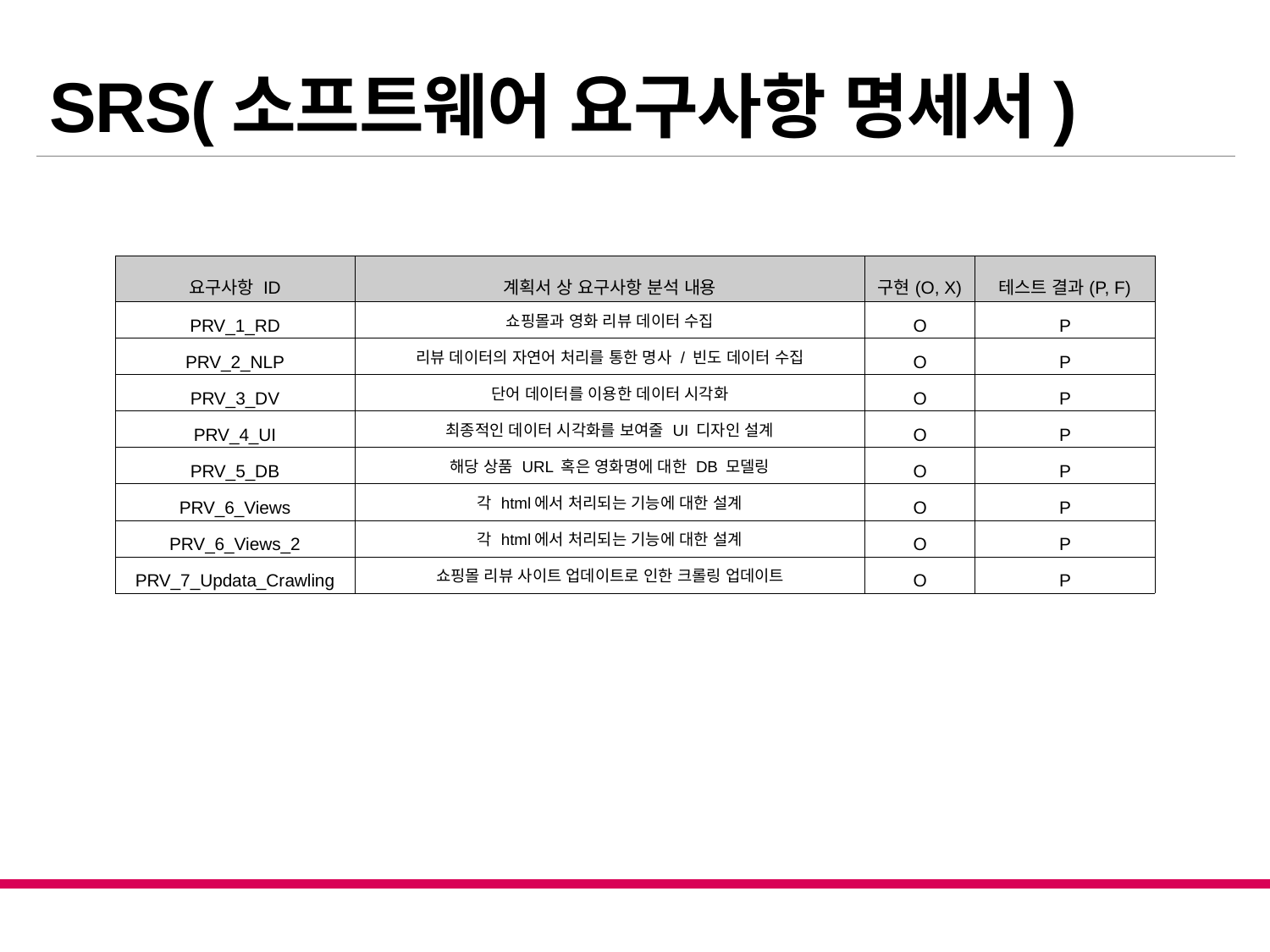

# SRS(소프트웨어 요구사항 명세서)
| 요구사항 ID | 계획서 상 요구사항 분석 내용 | 구현(O, X) | 테스트 결과(P, F) |
| --- | --- | --- | --- |
| PRV\_1\_RD | 쇼핑몰과 영화 리뷰 데이터 수집 | O | P |
| PRV\_2\_NLP | 리뷰 데이터의 자연어 처리를 통한 명사 / 빈도 데이터 수집 | O | P |
| PRV\_3\_DV | 단어 데이터를 이용한 데이터 시각화 | O | P |
| PRV\_4\_UI | 최종적인 데이터 시각화를 보여줄 UI 디자인 설계 | O | P |
| PRV\_5\_DB | 해당 상품 URL 혹은 영화명에 대한 DB 모델링 | O | P |
| PRV\_6\_Views | 각 html에서 처리되는 기능에 대한 설계 | O | P |
| PRV\_6\_Views\_2 | 각 html에서 처리되는 기능에 대한 설계 | O | P |
| PRV\_7\_Updata\_Crawling | 쇼핑몰 리뷰 사이트 업데이트로 인한 크롤링 업데이트 | O | P |
7